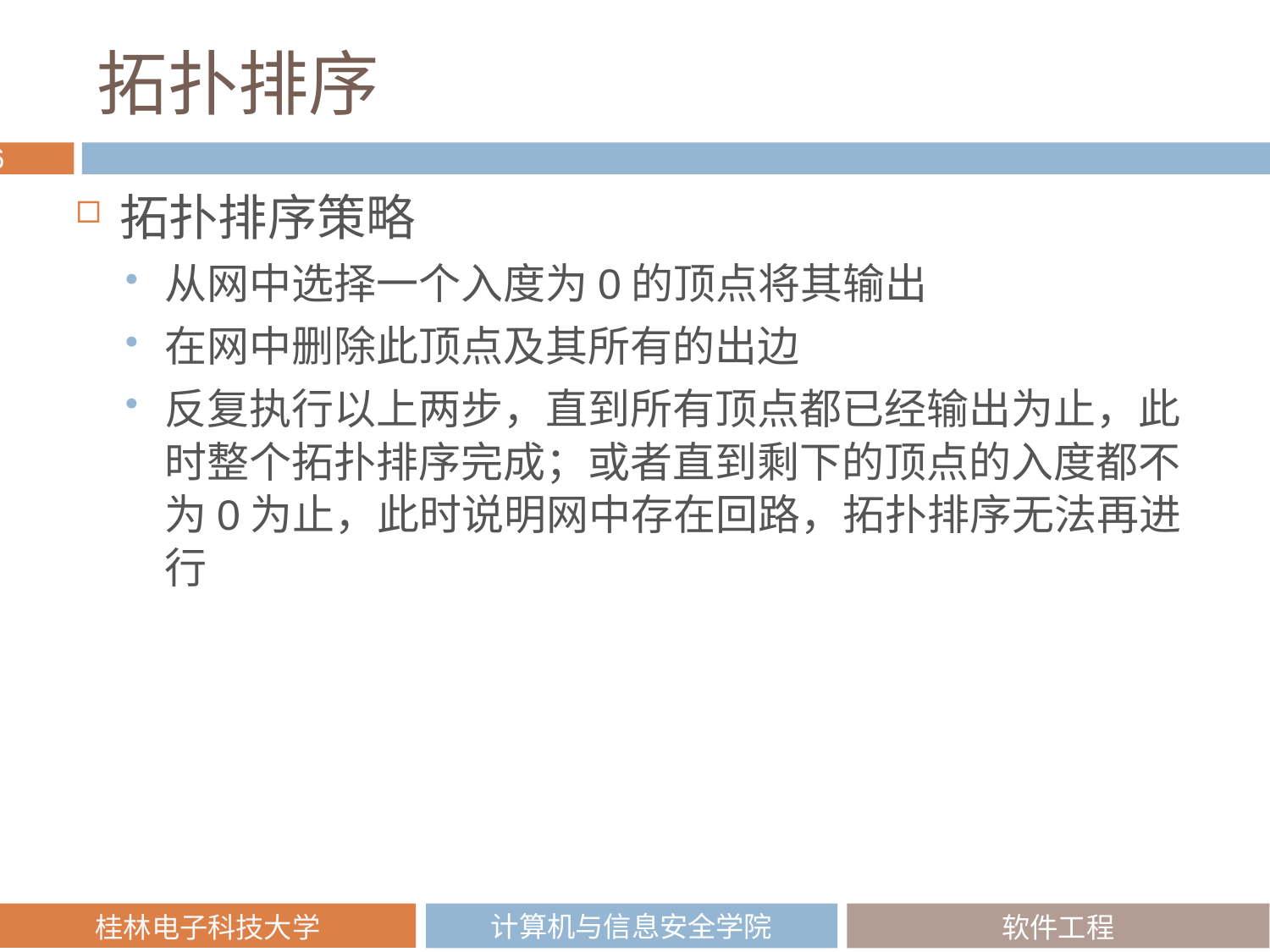

# 拓扑排序
拓扑排序策略
从网中选择一个入度为0的顶点将其输出
在网中删除此顶点及其所有的出边
反复执行以上两步，直到所有顶点都已经输出为止，此时整个拓扑排序完成；或者直到剩下的顶点的入度都不为0为止，此时说明网中存在回路，拓扑排序无法再进行